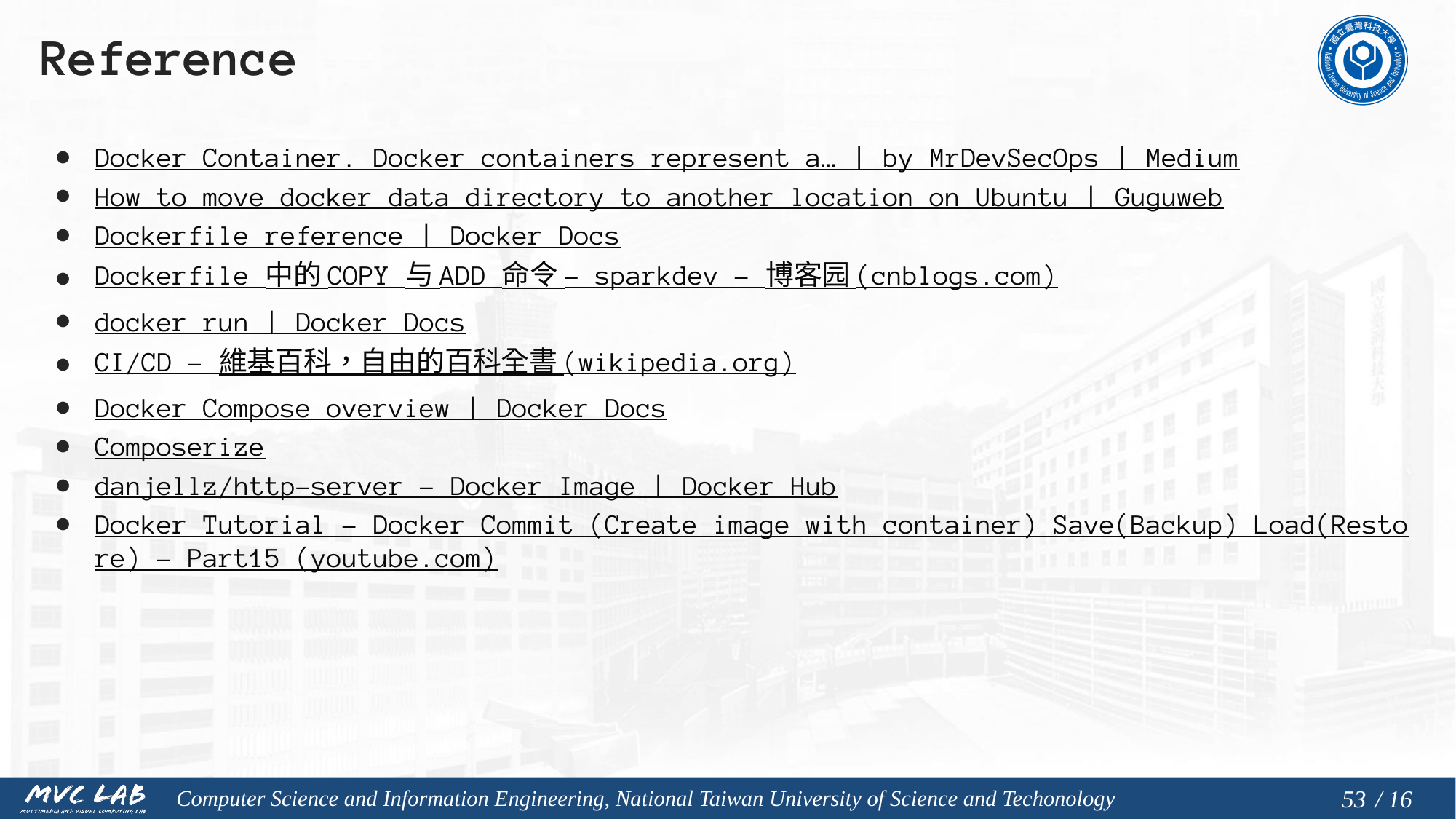

# Reference
Docker Container. Docker containers represent a… | by MrDevSecOps | Medium
How to move docker data directory to another location on Ubuntu | Guguweb
Dockerfile reference | Docker Docs
Dockerfile 中的 COPY 与 ADD 命令 - sparkdev - 博客园 (cnblogs.com)
docker run | Docker Docs
CI/CD - 維基百科，自由的百科全書 (wikipedia.org)
Docker Compose overview | Docker Docs
Composerize
danjellz/http-server - Docker Image | Docker Hub
Docker Tutorial - Docker Commit (Create image with container) Save(Backup) Load(Restore) - Part15 (youtube.com)
53
/ 16